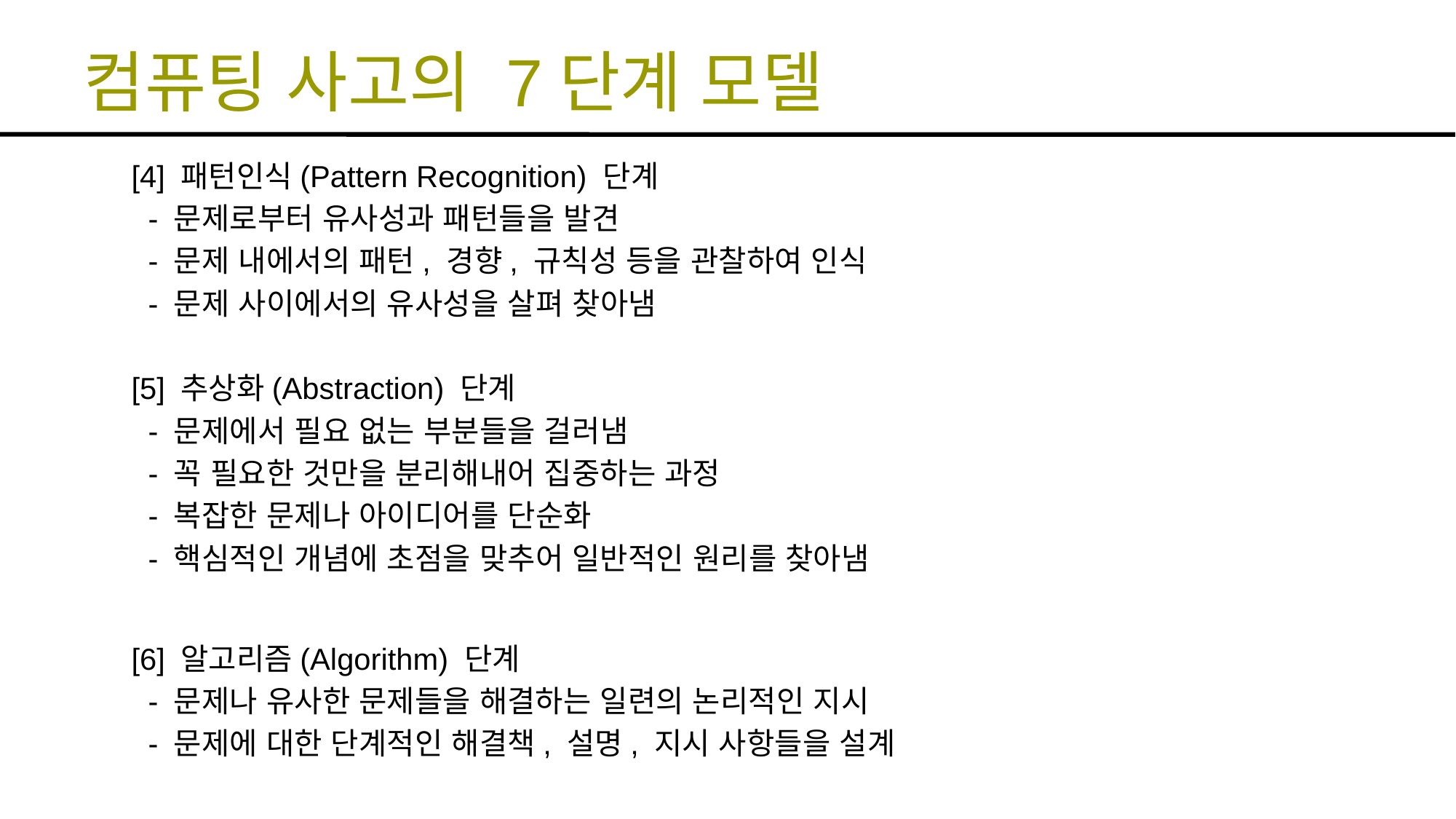

# 컴퓨팅 사고의 7단계 모델
[4] 패턴인식(Pattern Recognition) 단계
  - 문제로부터 유사성과 패턴들을 발견
  - 문제 내에서의 패턴, 경향, 규칙성 등을 관찰하여 인식
  - 문제 사이에서의 유사성을 살펴 찾아냄

[5] 추상화(Abstraction) 단계
  - 문제에서 필요 없는 부분들을 걸러냄
  - 꼭 필요한 것만을 분리해내어 집중하는 과정
  - 복잡한 문제나 아이디어를 단순화
  - 핵심적인 개념에 초점을 맞추어 일반적인 원리를 찾아냄

[6] 알고리즘(Algorithm) 단계
  - 문제나 유사한 문제들을 해결하는 일련의 논리적인 지시
  - 문제에 대한 단계적인 해결책, 설명, 지시 사항들을 설계